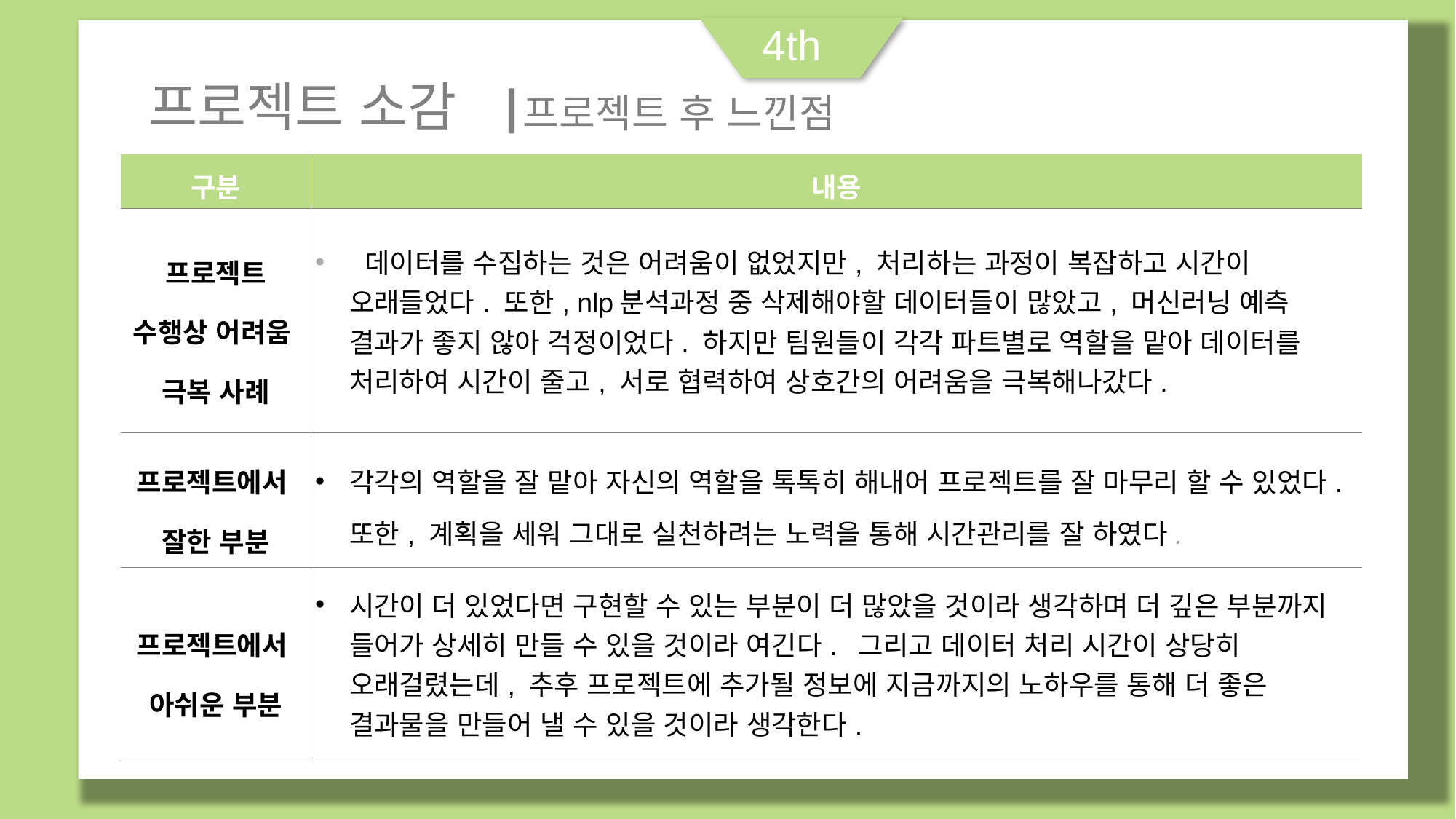

4th

프로젝트 소감
프로젝트 후 느낀점

| 구분 | 내용 |
| --- | --- |
| 프로젝트 수행상 어려움 극복 사례 | 데이터를 수집하는 것은 어려움이 없었지만, 처리하는 과정이 복잡하고 시간이 오래들었다. 또한, nlp분석과정 중 삭제해야할 데이터들이 많았고, 머신러닝 예측 결과가 좋지 않아 걱정이었다. 하지만 팀원들이 각각 파트별로 역할을 맡아 데이터를 처리하여 시간이 줄고, 서로 협력하여 상호간의 어려움을 극복해나갔다. |
| 프로젝트에서 잘한 부분 | 각각의 역할을 잘 맡아 자신의 역할을 톡톡히 해내어 프로젝트를 잘 마무리 할 수 있었다. 또한, 계획을 세워 그대로 실천하려는 노력을 통해 시간관리를 잘 하였다. |
| 프로젝트에서 아쉬운 부분 | 시간이 더 있었다면 구현할 수 있는 부분이 더 많았을 것이라 생각하며 더 깊은 부분까지 들어가 상세히 만들 수 있을 것이라 여긴다. 그리고 데이터 처리 시간이 상당히 오래걸렸는데, 추후 프로젝트에 추가될 정보에 지금까지의 노하우를 통해 더 좋은 결과물을 만들어 낼 수 있을 것이라 생각한다. |
프로젝트 수행절차 & 방법